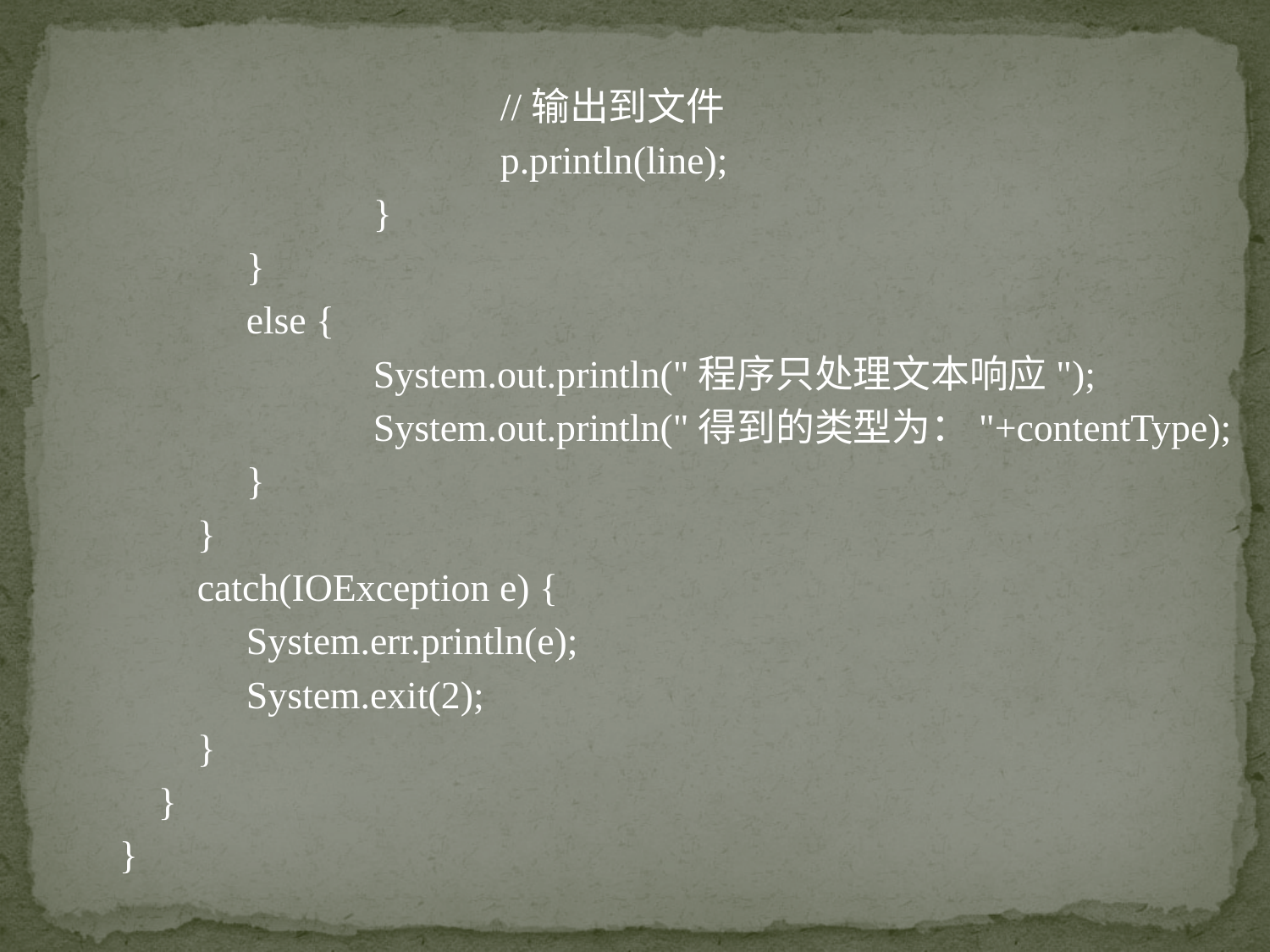

//输出到文件
			p.println(line);
		}
	}
	else {
		System.out.println("程序只处理文本响应");
		System.out.println("得到的类型为："+contentType);
	}
        }
        catch(IOException e) {
	System.err.println(e);
	System.exit(2);
        }
    }
}